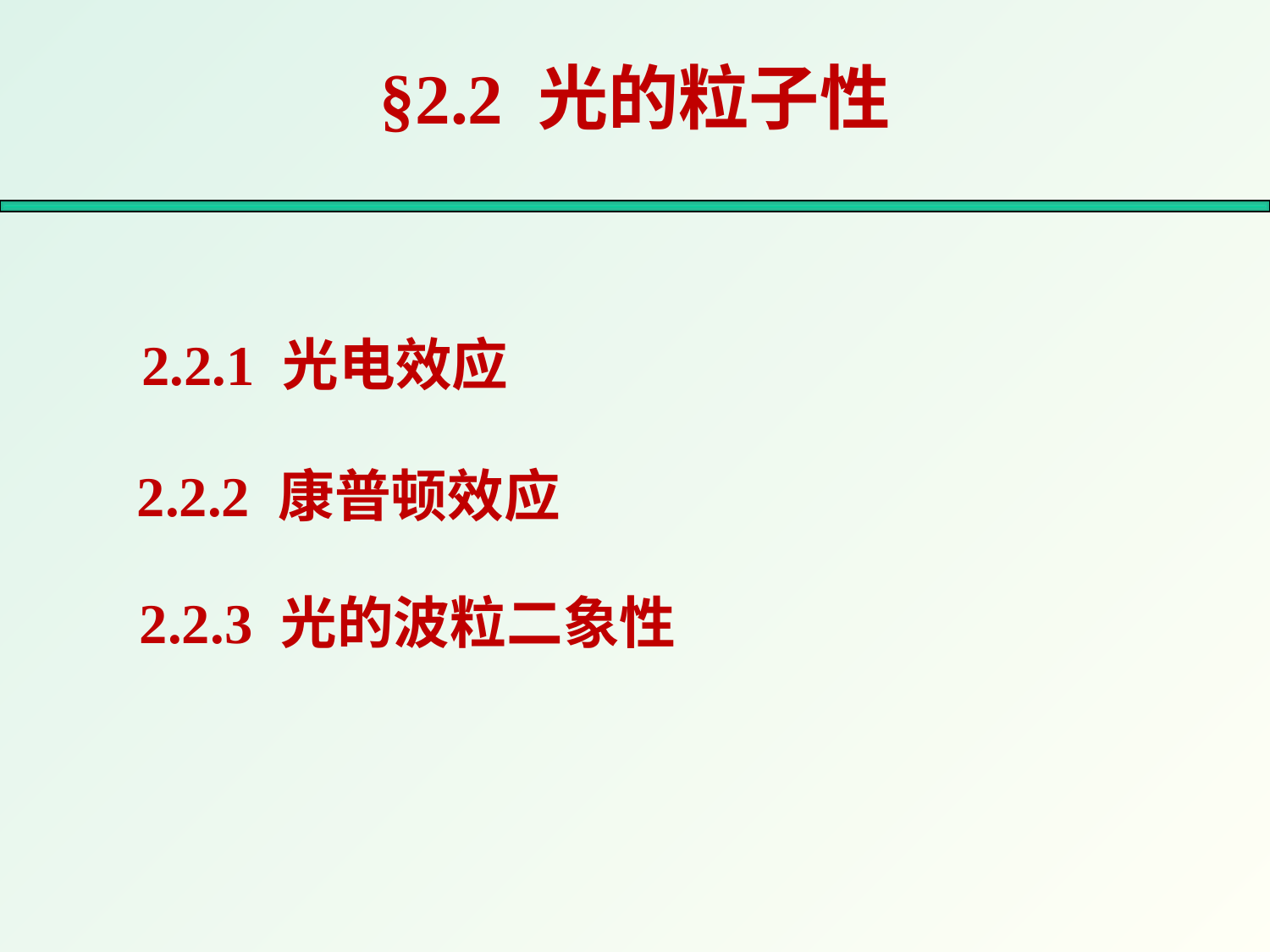

# §2.2 光的粒子性

2.2.1 光电效应
2.2.2 康普顿效应

2.2.3 光的波粒二象性